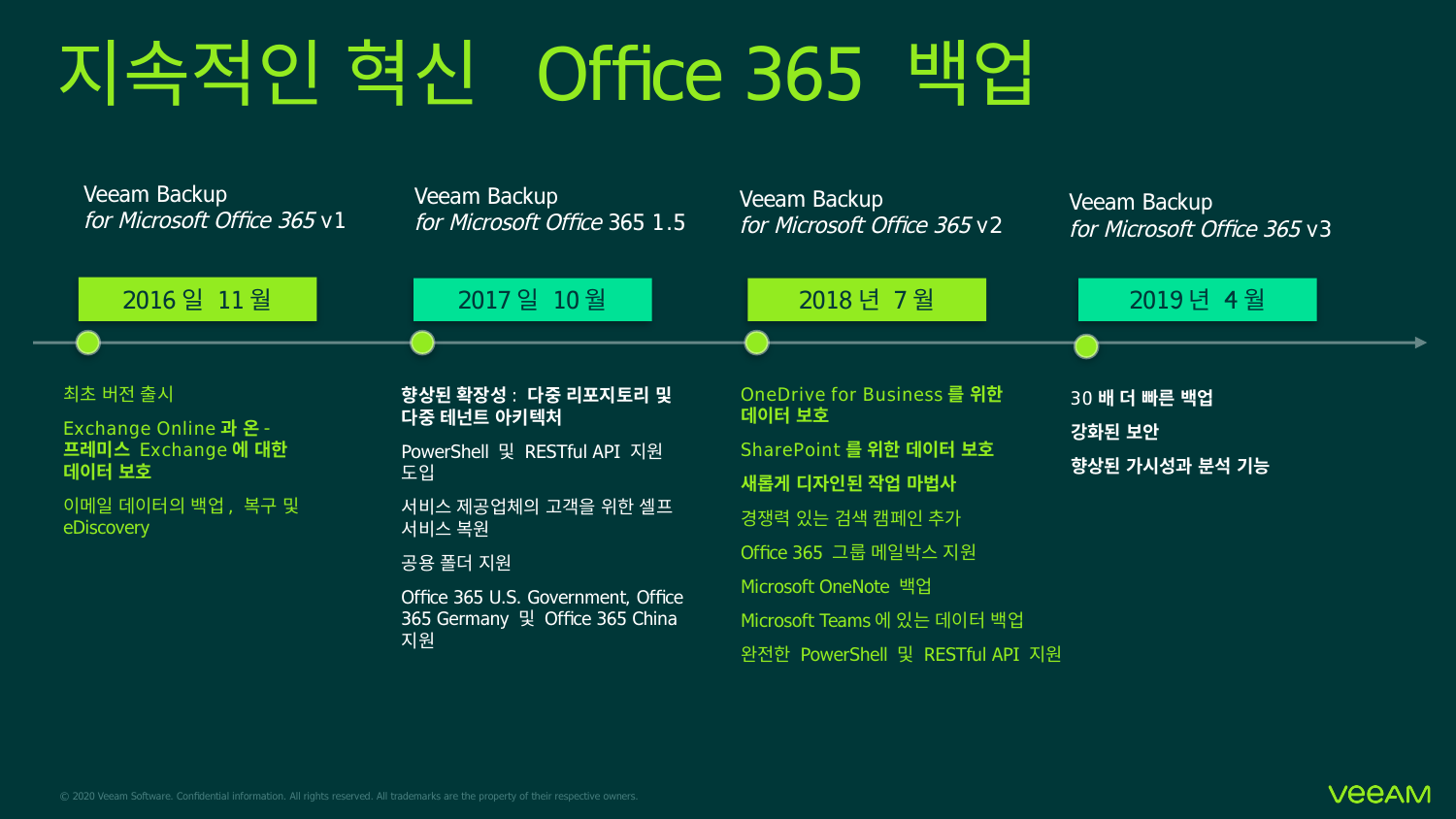

# 지속적인 혁신  Office 365 백업
Veeam Backup
for Microsoft Office 365 v1
Veeam Backup
for Microsoft Office 365 1.5
Veeam Backup
for Microsoft Office 365 v2
Veeam Backup
for Microsoft Office 365 v3
2016일 11월
2017일 10월
2018년 7월
2019년 4월

최초 버전 출시
Exchange Online과 온-프레미스 Exchange에 대한 데이터 보호
이메일 데이터의 백업, 복구 및 eDiscovery

OneDrive for Business를 위한
데이터 보호
SharePoint를 위한 데이터 보호
새롭게 디자인된 작업 마법사
경쟁력 있는 검색 캠페인 추가
Office 365 그룹 메일박스 지원
Microsoft OneNote 백업
Microsoft Teams에 있는 데이터 백업
완전한 PowerShell 및 RESTful API 지원
향상된 확장성: 다중 리포지토리 및 다중 테넌트 아키텍처
PowerShell 및 RESTful API 지원 도입
서비스 제공업체의 고객을 위한 셀프 서비스 복원
공용 폴더 지원
Office 365 U.S. Government, Office 365 Germany 및 Office 365 China 지원
30배 더 빠른 백업
강화된 보안
향상된 가시성과 분석 기능